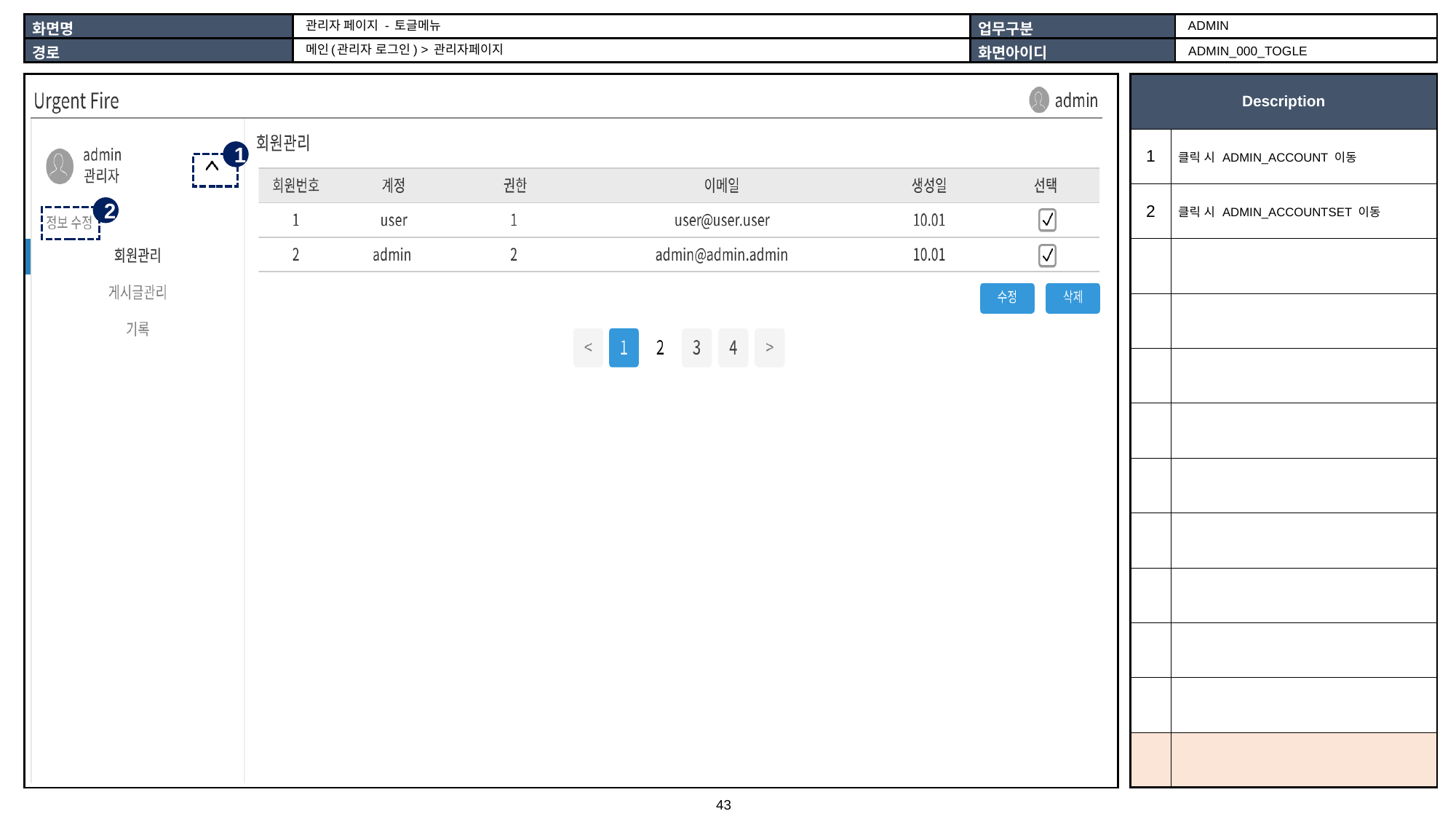

ADMIN
관리자 페이지 - 토글메뉴
메인(관리자 로그인) > 관리자페이지
ADMIN_000_TOGLE
|  |
| --- |
| Description |  |
| --- | --- |
| 1 | 클릭 시 ADMIN\_ACCOUNT 이동 |
| 2 | 클릭 시 ADMIN\_ACCOUNTSET 이동 |
|  |  |
|  |  |
|  |  |
|  |  |
|  |  |
|  |  |
|  |  |
|  |  |
|  |  |
|  |  |
1

2